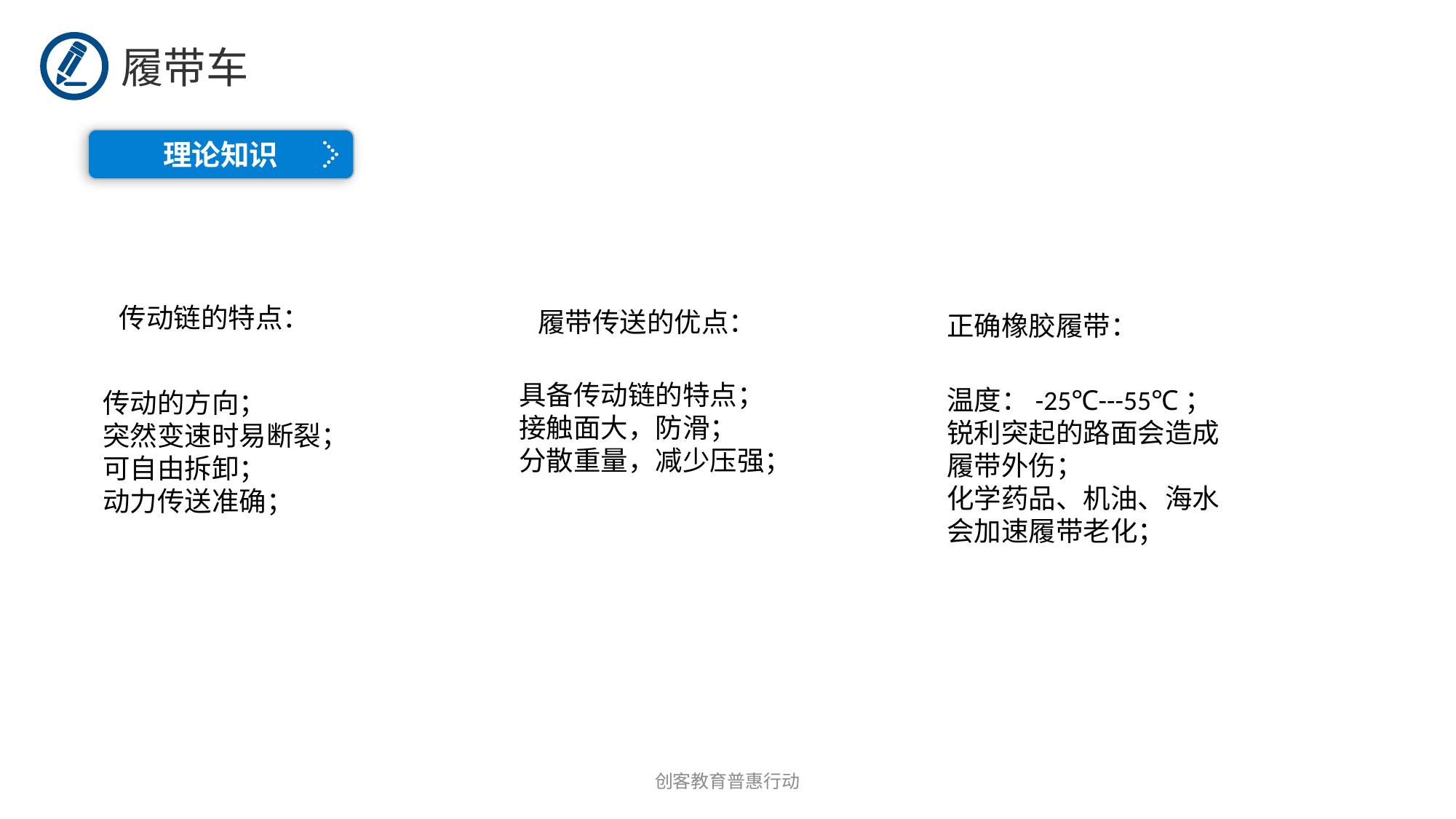

履带车

理论知识

传动链的特点：
履带传送的优点：
正确橡胶履带：
具备传动链的特点；
接触面大，防滑；
分散重量，减少压强；
温度：-25℃---55℃；
锐利突起的路面会造成履带外伤；
化学药品、机油、海水会加速履带老化；
传动的方向；
突然变速时易断裂；
可自由拆卸；
动力传送准确；
创客教育普惠行动